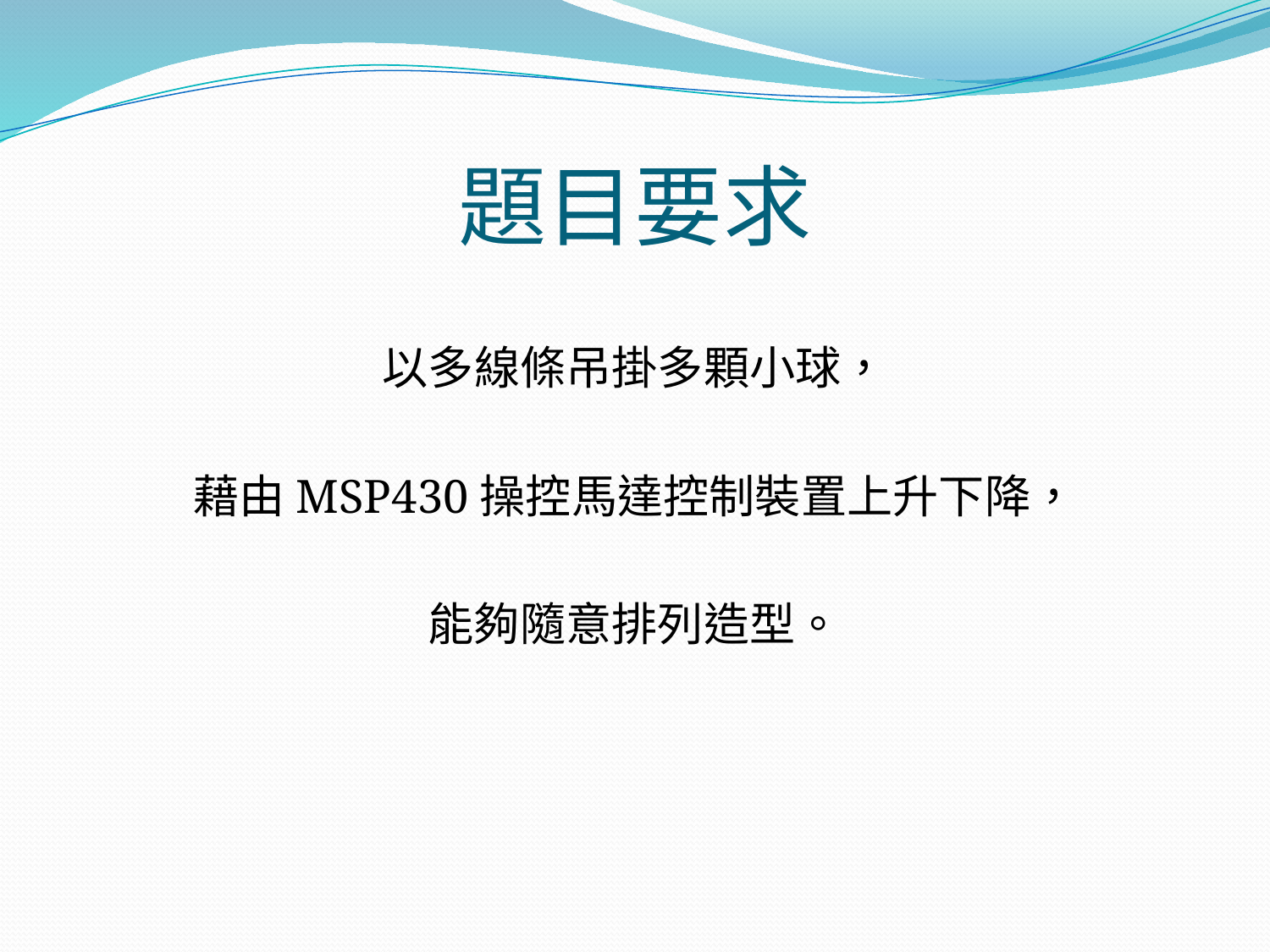

# 題目要求

以多線條吊掛多顆小球，

藉由MSP430操控馬達控制裝置上升下降，

能夠隨意排列造型。